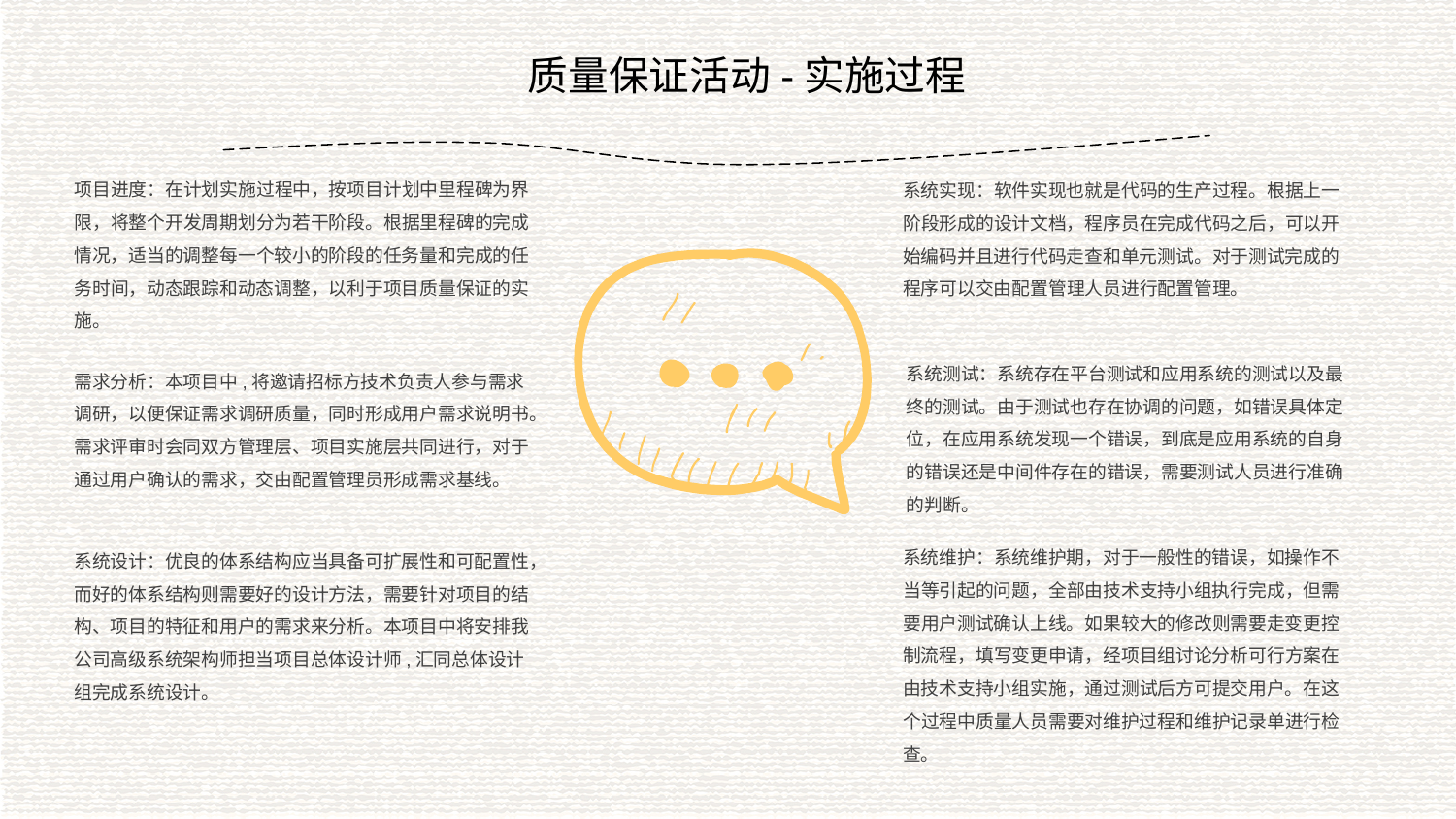

质量保证活动-实施过程

项目进度：在计划实施过程中，按项目计划中里程碑为界限，将整个开发周期划分为若干阶段。根据里程碑的完成情况，适当的调整每一个较小的阶段的任务量和完成的任务时间，动态跟踪和动态调整，以利于项目质量保证的实施。
系统实现：软件实现也就是代码的生产过程。根据上一阶段形成的设计文档，程序员在完成代码之后，可以开始编码并且进行代码走查和单元测试。对于测试完成的程序可以交由配置管理人员进行配置管理。

系统测试：系统存在平台测试和应用系统的测试以及最终的测试。由于测试也存在协调的问题，如错误具体定位，在应用系统发现一个错误，到底是应用系统的自身的错误还是中间件存在的错误，需要测试人员进行准确的判断。
需求分析：本项目中,将邀请招标方技术负责人参与需求调研，以便保证需求调研质量，同时形成用户需求说明书。需求评审时会同双方管理层、项目实施层共同进行，对于通过用户确认的需求，交由配置管理员形成需求基线。
系统维护：系统维护期，对于一般性的错误，如操作不当等引起的问题，全部由技术支持小组执行完成，但需要用户测试确认上线。如果较大的修改则需要走变更控制流程，填写变更申请，经项目组讨论分析可行方案在由技术支持小组实施，通过测试后方可提交用户。在这个过程中质量人员需要对维护过程和维护记录单进行检查。
系统设计：优良的体系结构应当具备可扩展性和可配置性，而好的体系结构则需要好的设计方法，需要针对项目的结构、项目的特征和用户的需求来分析。本项目中将安排我公司高级系统架构师担当项目总体设计师,汇同总体设计组完成系统设计。